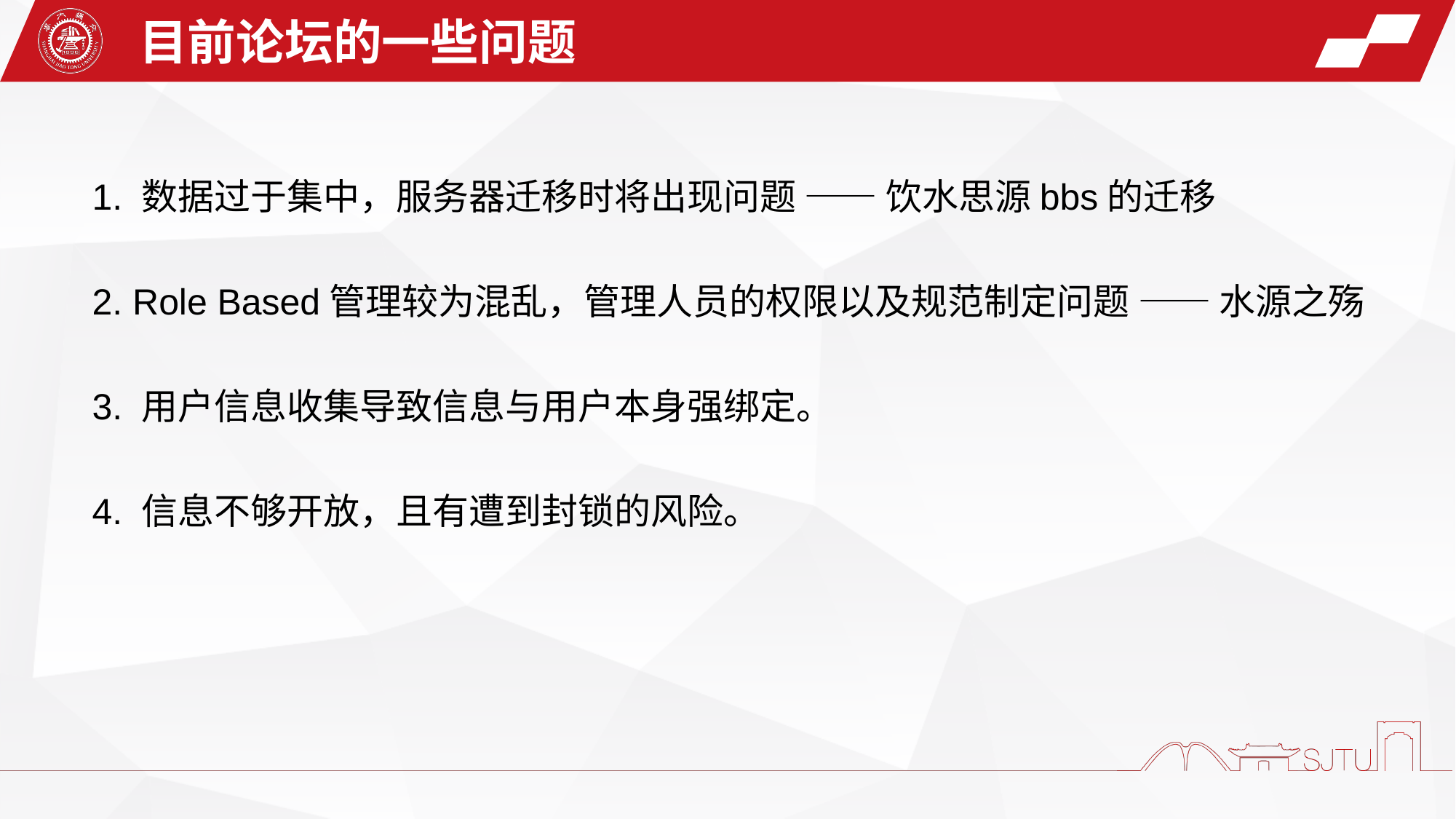

目前论坛的一些问题
1. 数据过于集中，服务器迁移时将出现问题 —— 饮水思源bbs的迁移

2. Role Based管理较为混乱，管理人员的权限以及规范制定问题 —— 水源之殇

3. 用户信息收集导致信息与用户本身强绑定。

4. 信息不够开放，且有遭到封锁的风险。